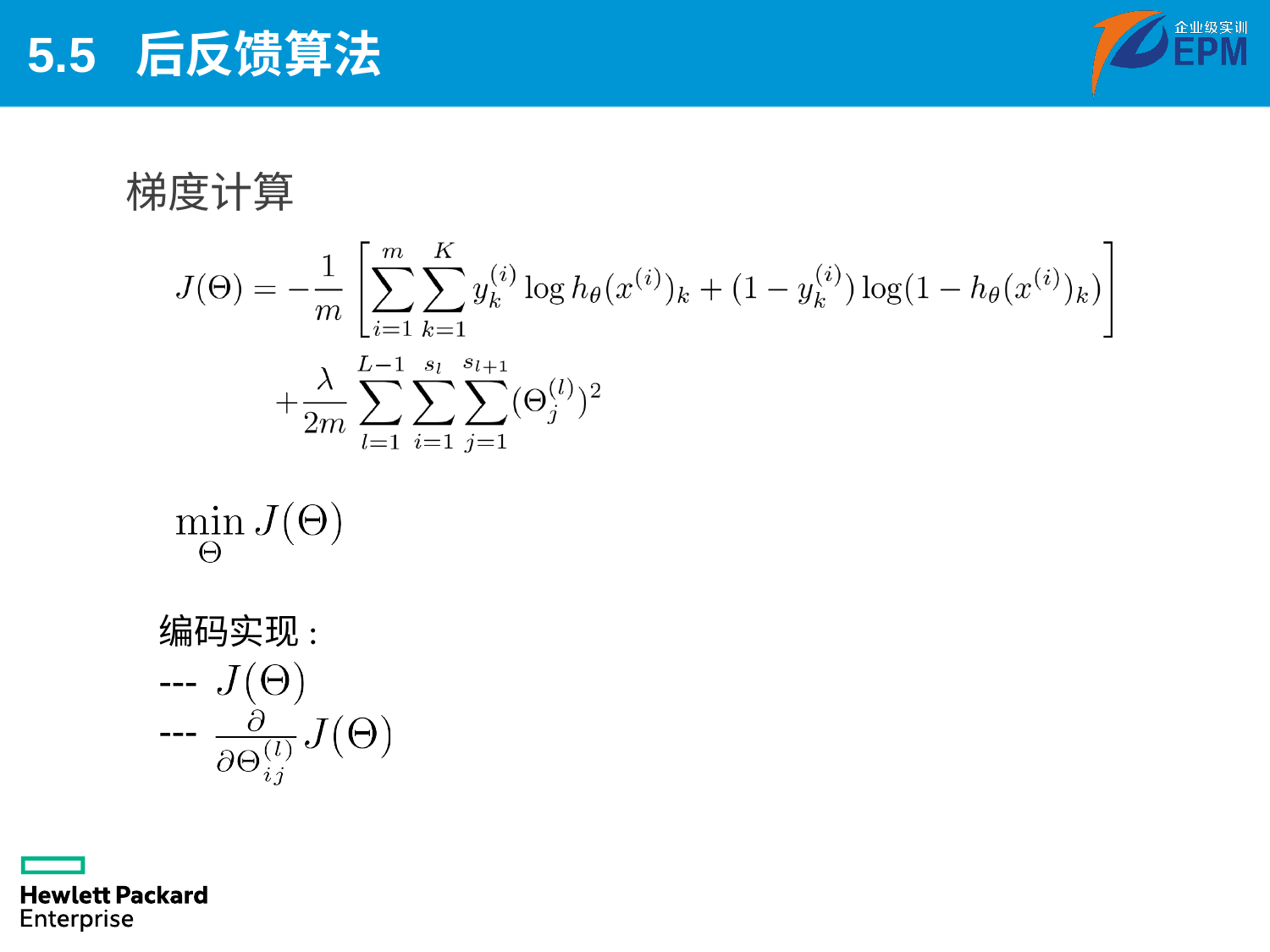

# 5.5  后反馈算法
梯度计算

编码实现:
---
---